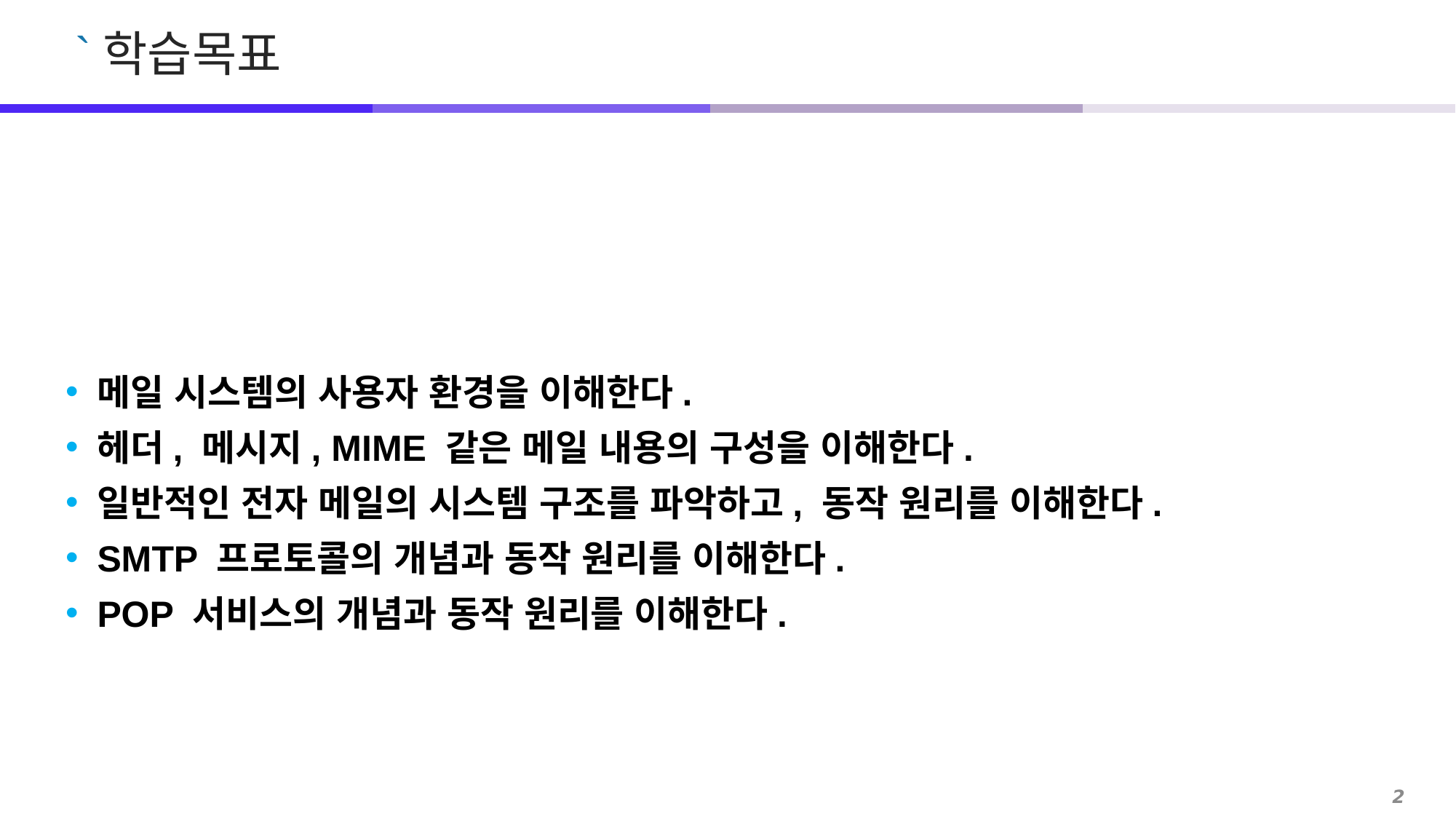

메일 시스템의 사용자 환경을 이해한다.
헤더, 메시지, MIME 같은 메일 내용의 구성을 이해한다.
일반적인 전자 메일의 시스템 구조를 파악하고, 동작 원리를 이해한다.
SMTP 프로토콜의 개념과 동작 원리를 이해한다.
POP 서비스의 개념과 동작 원리를 이해한다.